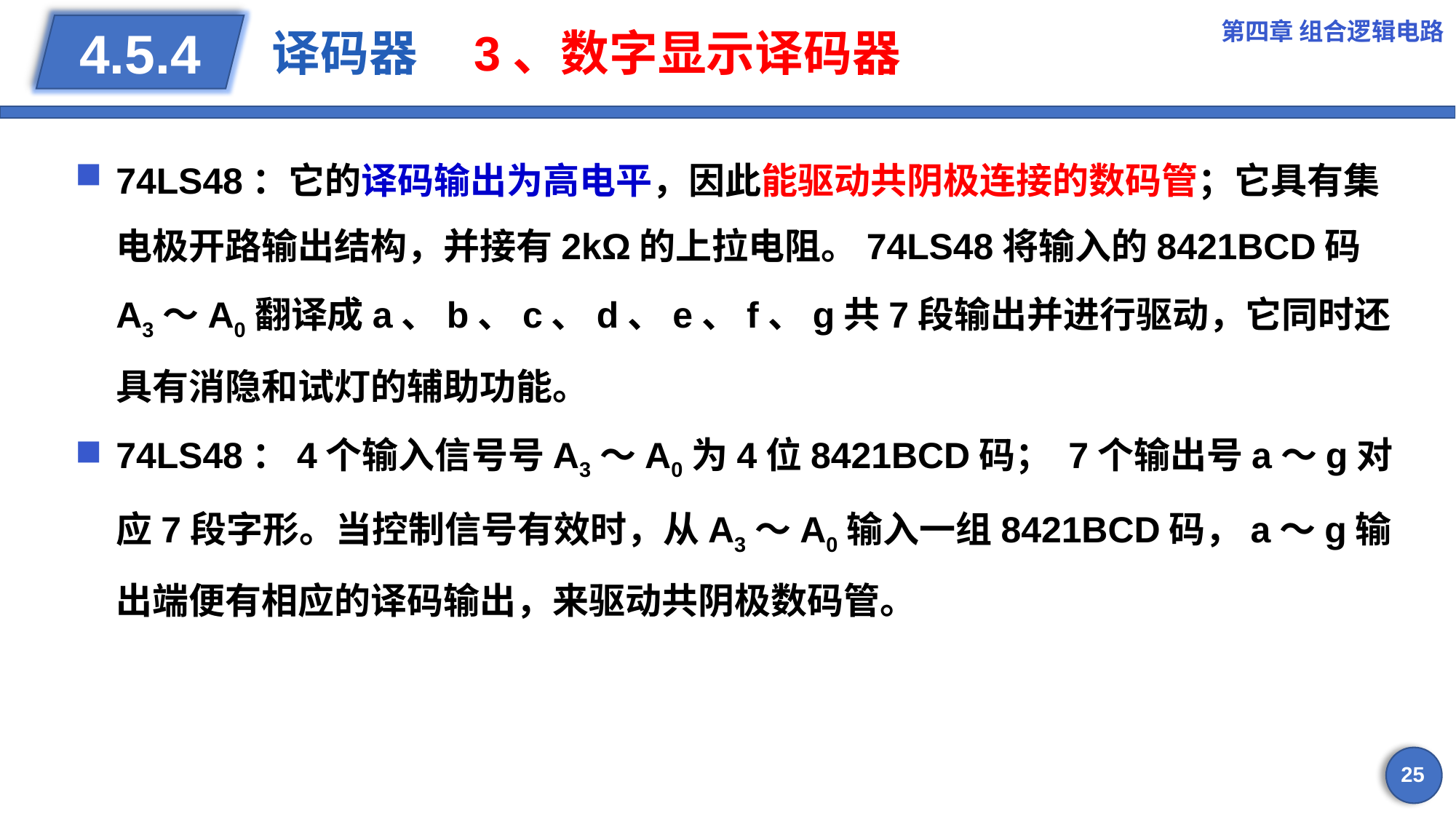

第四章 组合逻辑电路
# 译码器    3、数字显示译码器
4.5.4
74LS48：它的译码输出为高电平，因此能驱动共阴极连接的数码管；它具有集电极开路输出结构，并接有2kΩ的上拉电阻。74LS48将输入的8421BCD码A3～A0翻译成a、b、c、d、e、f、g共7段输出并进行驱动，它同时还具有消隐和试灯的辅助功能。
74LS48：4个输入信号号A3～A0为4位8421BCD码； 7个输出号a～g对应7段字形。当控制信号有效时，从A3～A0输入一组8421BCD码，a～g输出端便有相应的译码输出，来驱动共阴极数码管。
25